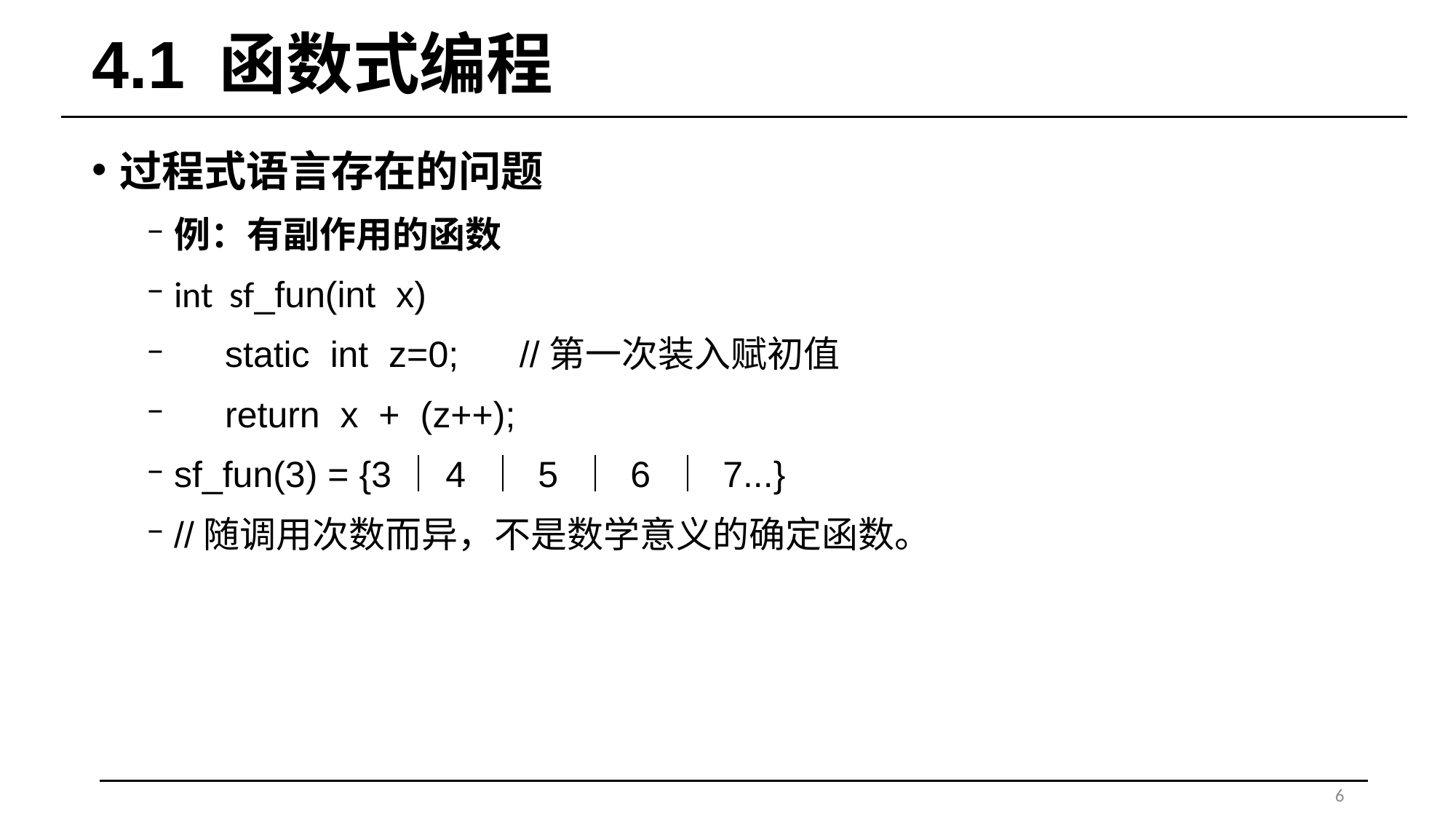

# 4.1 函数式编程
过程式语言存在的问题
例：有副作用的函数
int  sf_fun(int  x)
     static  int  z=0;      //第一次装入赋初值
     return  x  +  (z++);
sf_fun(3) = {3｜4 ｜ 5 ｜ 6 ｜ 7...}
//随调用次数而异，不是数学意义的确定函数。
6